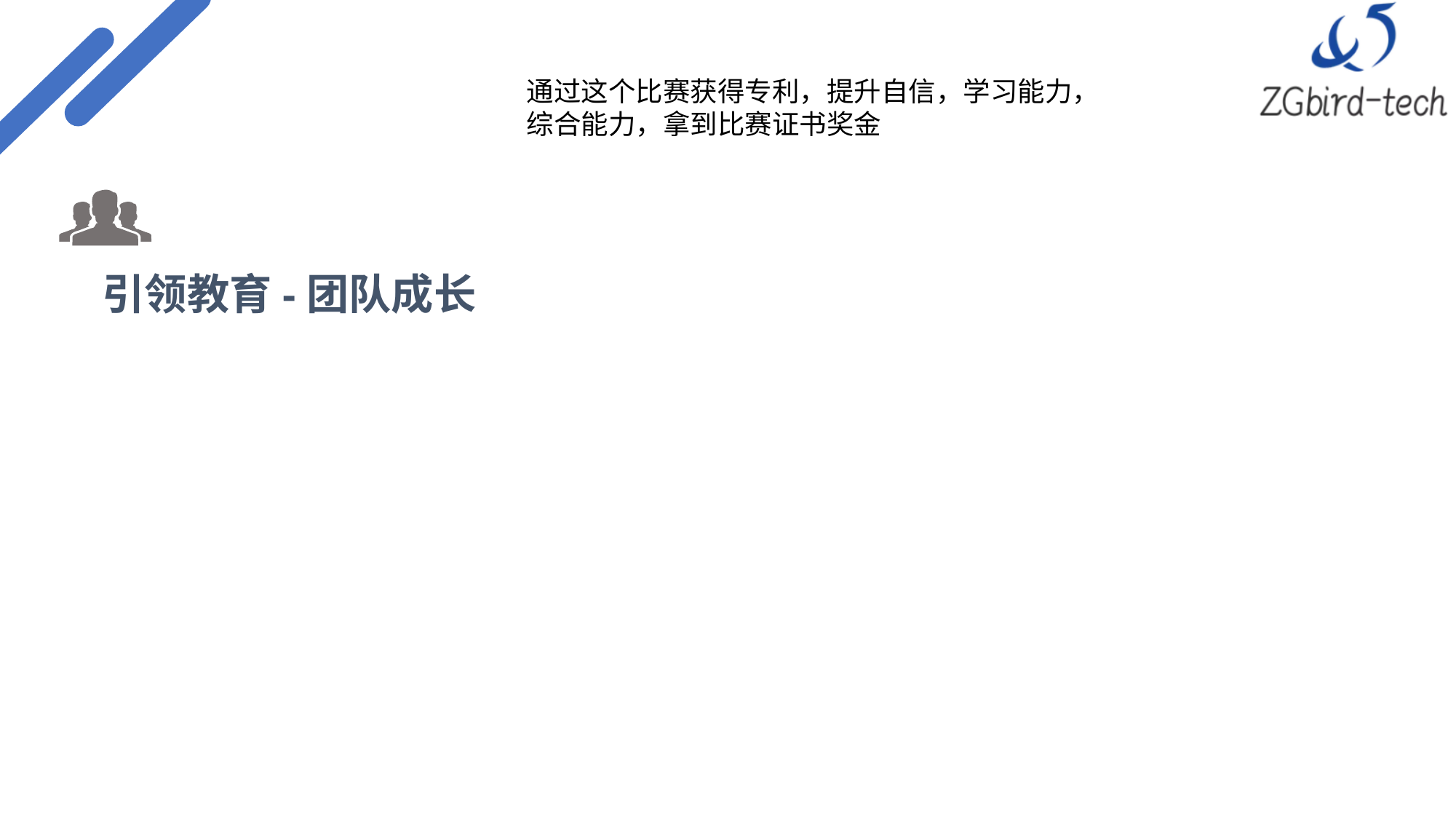

通过这个比赛获得专利，提升自信，学习能力，综合能力，拿到比赛证书奖金

引领教育-团队成长